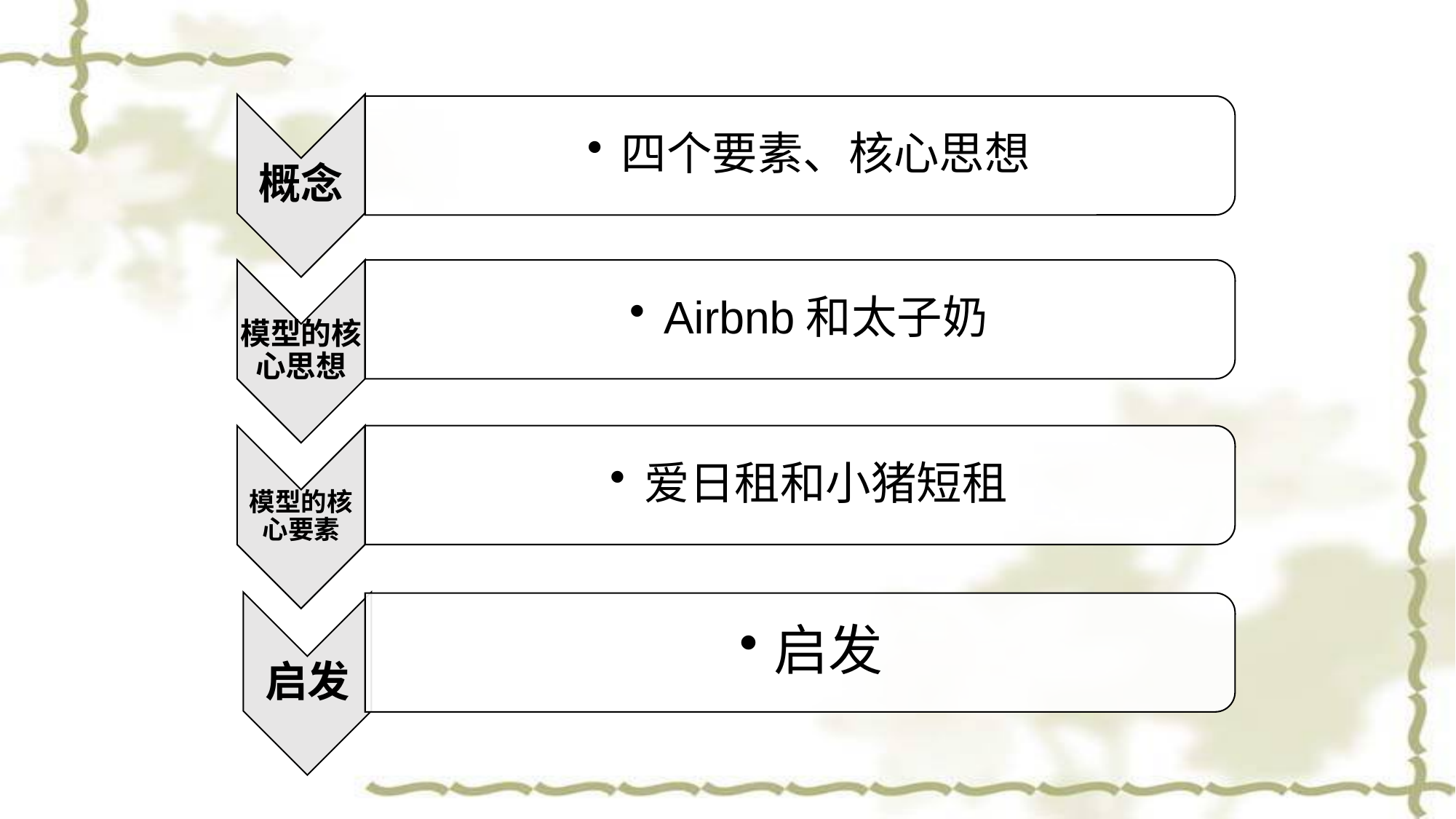

#
概念
四个要素、核心思想
模型的核心思想
Airbnb和太子奶
模型的核心要素
爱日租和小猪短租
启发
启发